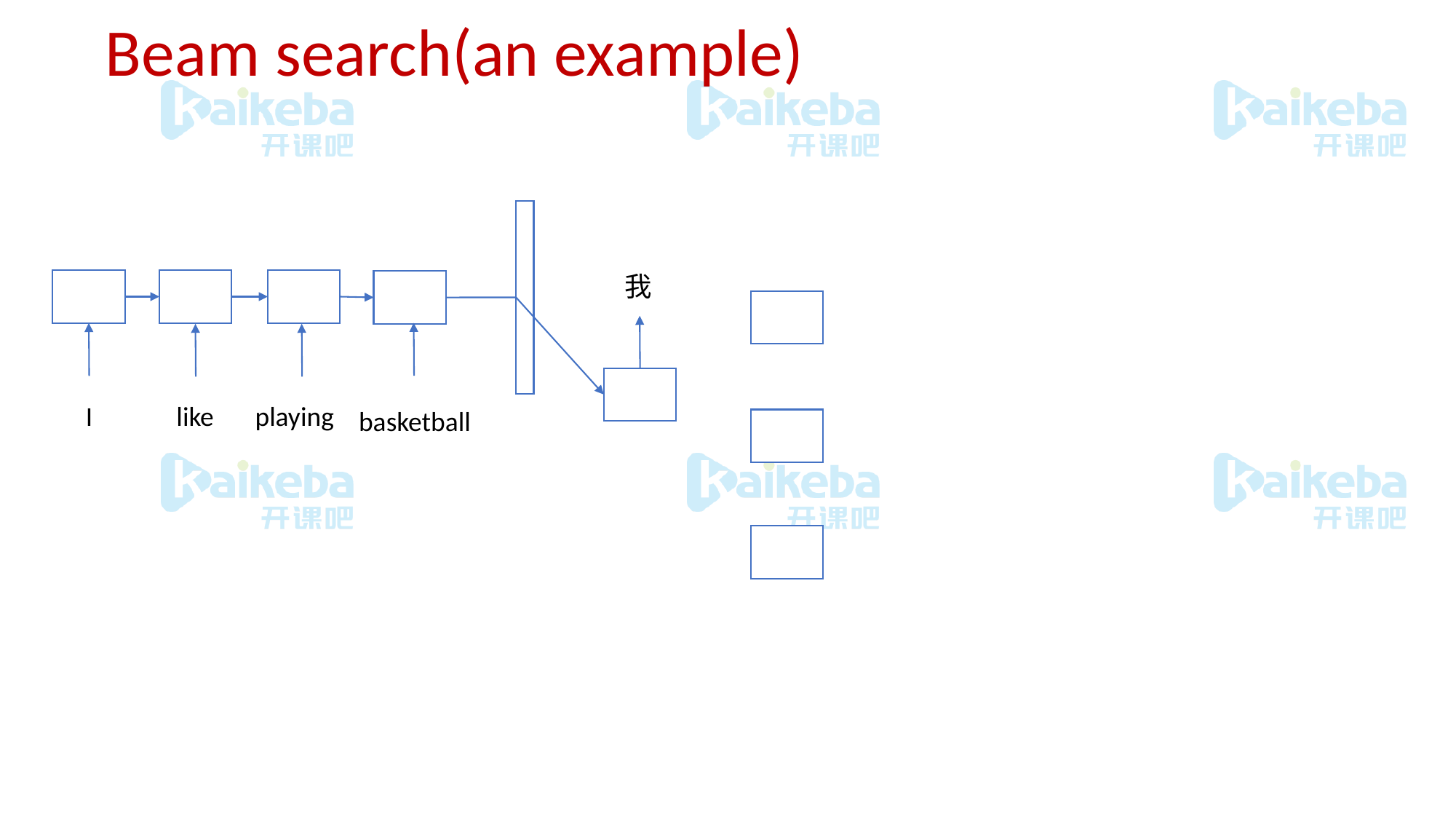

# Beam search(an example)

我

I
like
playing
basketball